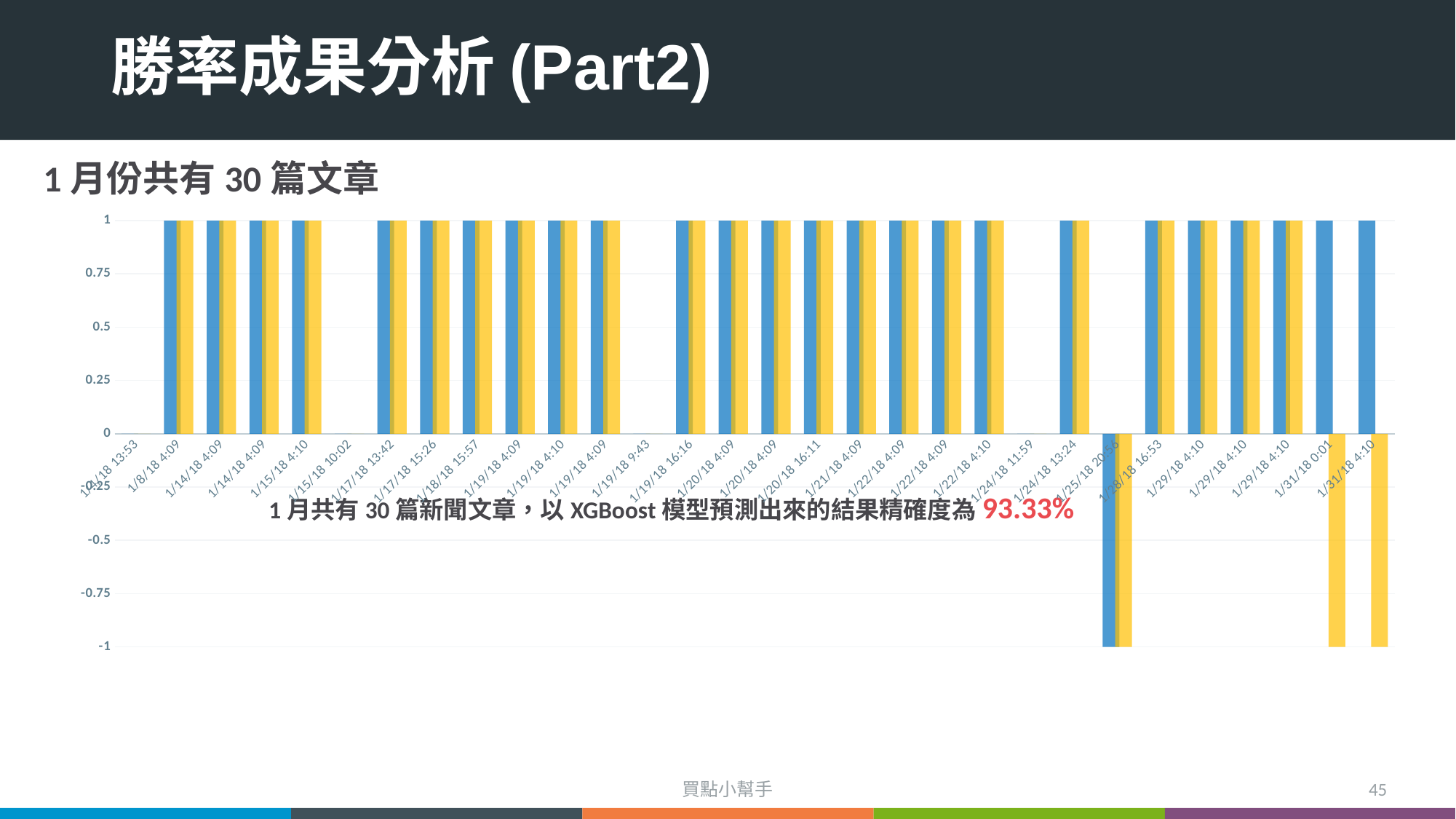

# 勝率成果分析(Part2)
1月份共有30篇文章

### Chart

| Category | 實際 | 預計 |
|---|---|---|
| 43104.578472222223 | 0.0 | 0.0 |
| 43108.17291666667 | 1.0 | 1.0 |
| 43114.17291666667 | 1.0 | 1.0 |
| 43114.17291666667 | 1.0 | 1.0 |
| 43115.173611111109 | 1.0 | 1.0 |
| 43115.418055555558 | 0.0 | 0.0 |
| 43117.570833333331 | 1.0 | 1.0 |
| 43117.643055555556 | 1.0 | 1.0 |
| 43118.664583333331 | 1.0 | 1.0 |
| 43119.17291666667 | 1.0 | 1.0 |
| 43119.173611111109 | 1.0 | 1.0 |
| 43119.17291666667 | 1.0 | 1.0 |
| 43119.404861111114 | 0.0 | 0.0 |
| 43119.677777777775 | 1.0 | 1.0 |
| 43120.17291666667 | 1.0 | 1.0 |
| 43120.17291666667 | 1.0 | 1.0 |
| 43120.674305555556 | 1.0 | 1.0 |
| 43121.17291666667 | 1.0 | 1.0 |
| 43122.17291666667 | 1.0 | 1.0 |
| 43122.17291666667 | 1.0 | 1.0 |
| 43122.173611111109 | 1.0 | 1.0 |
| 43124.499305555553 | 0.0 | 0.0 |
| 43124.558333333334 | 1.0 | 1.0 |
| 43125.87222222222 | -1.0 | -1.0 |
| 43128.703472222223 | 1.0 | 1.0 |
| 43129.173611111109 | 1.0 | 1.0 |
| 43129.173611111109 | 1.0 | 1.0 |
| 43129.173611111109 | 1.0 | 1.0 |
| 43131.000694444447 | 1.0 | -1.0 |
| 43131.173611111109 | 1.0 | -1.0 |
1月共有30篇新聞文章，以XGBoost模型預測出來的結果精確度為93.33%

買點小幫手
45